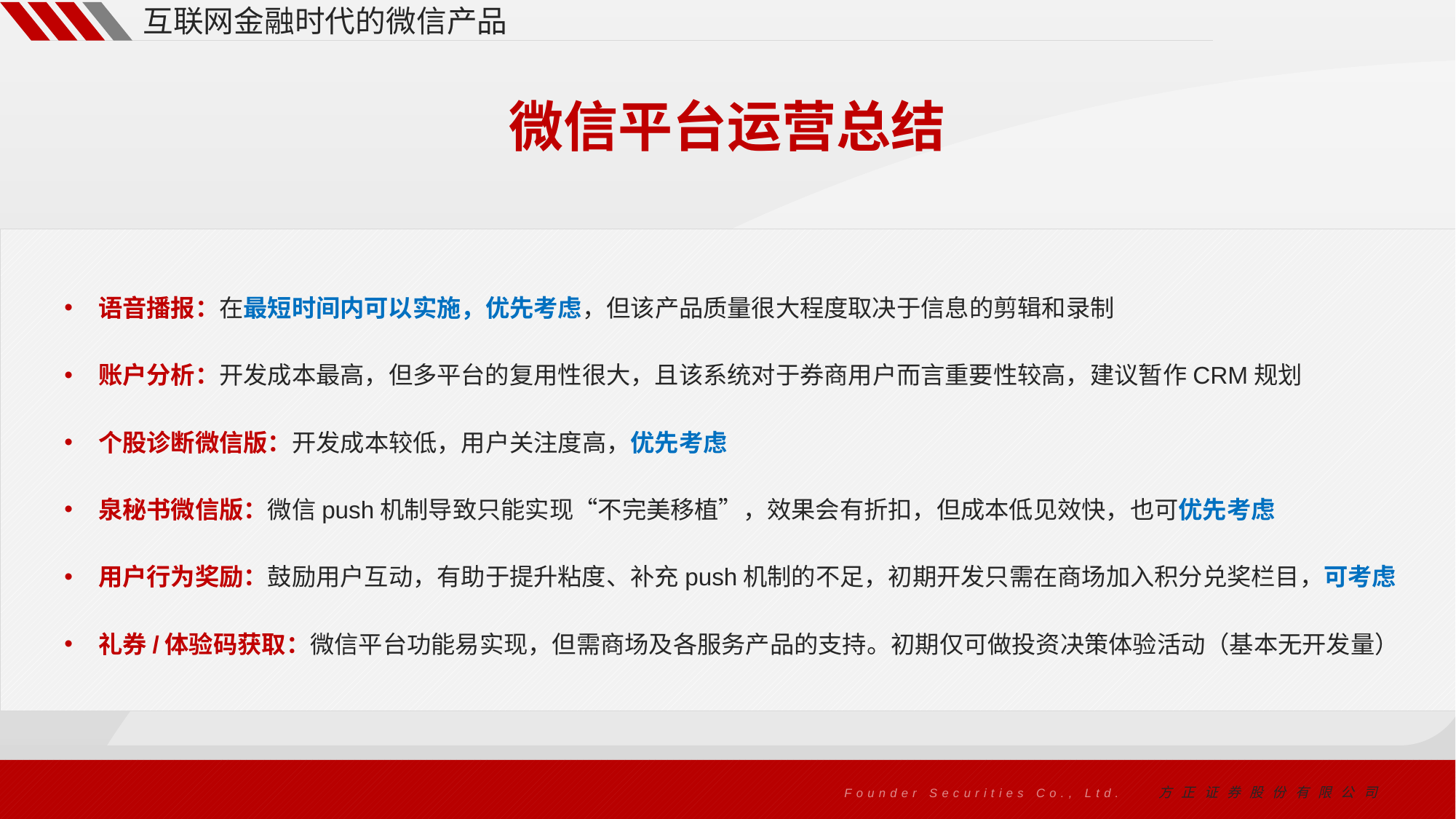

互联网金融时代的微信产品
微信平台运营总结

语音播报：在最短时间内可以实施，优先考虑，但该产品质量很大程度取决于信息的剪辑和录制
账户分析：开发成本最高，但多平台的复用性很大，且该系统对于券商用户而言重要性较高，建议暂作CRM规划
个股诊断微信版：开发成本较低，用户关注度高，优先考虑
泉秘书微信版：微信push机制导致只能实现“不完美移植”，效果会有折扣，但成本低见效快，也可优先考虑
用户行为奖励：鼓励用户互动，有助于提升粘度、补充push机制的不足，初期开发只需在商场加入积分兑奖栏目，可考虑
礼券/体验码获取：微信平台功能易实现，但需商场及各服务产品的支持。初期仅可做投资决策体验活动（基本无开发量）